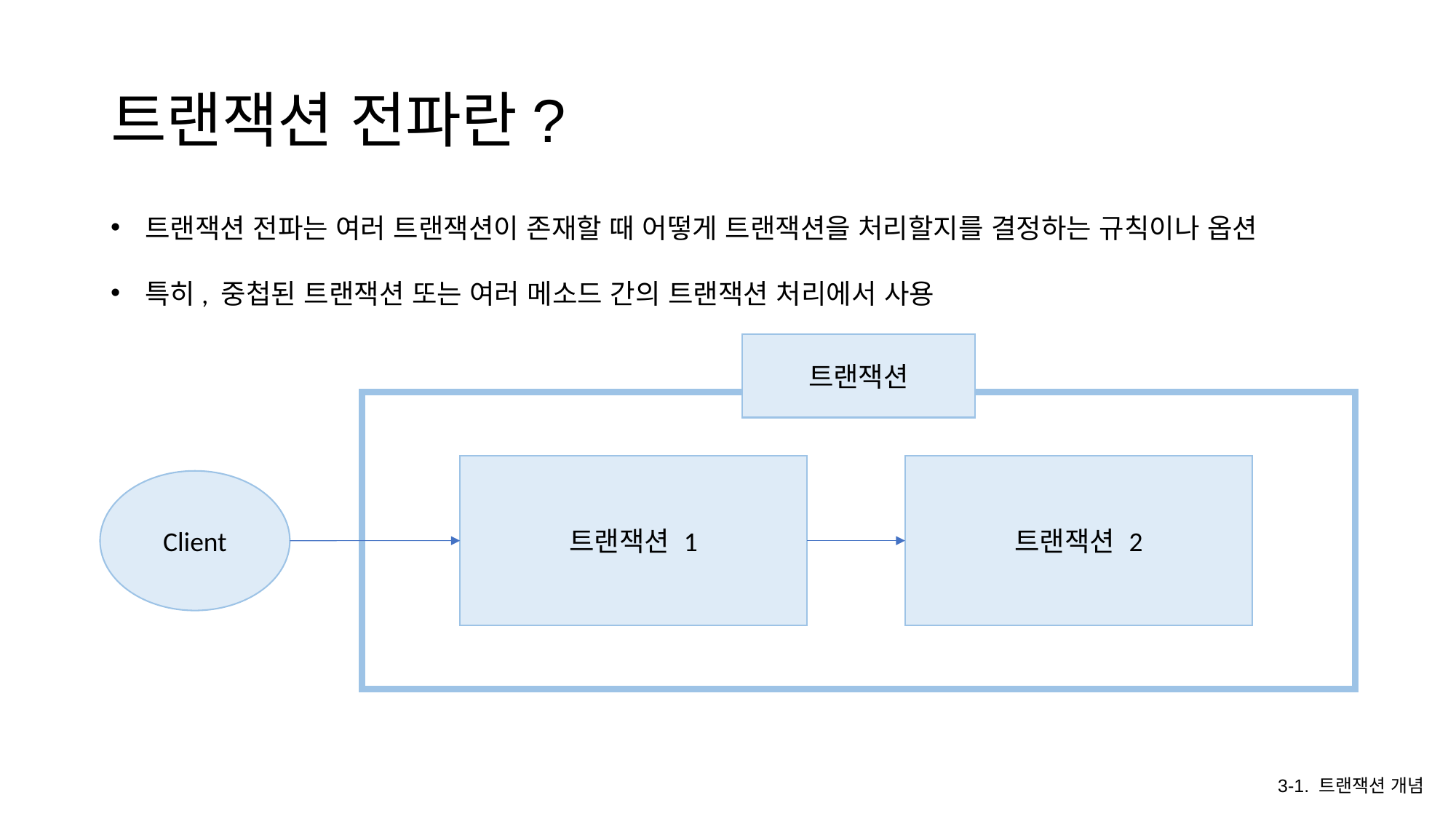

# 트랜잭션 전파란?
트랜잭션 전파는 여러 트랜잭션이 존재할 때 어떻게 트랜잭션을 처리할지를 결정하는 규칙이나 옵션

특히, 중첩된 트랜잭션 또는 여러 메소드 간의 트랜잭션 처리에서 사용
트랜잭션

트랜잭션 1
트랜잭션 2
Client
3-1. 트랜잭션 개념